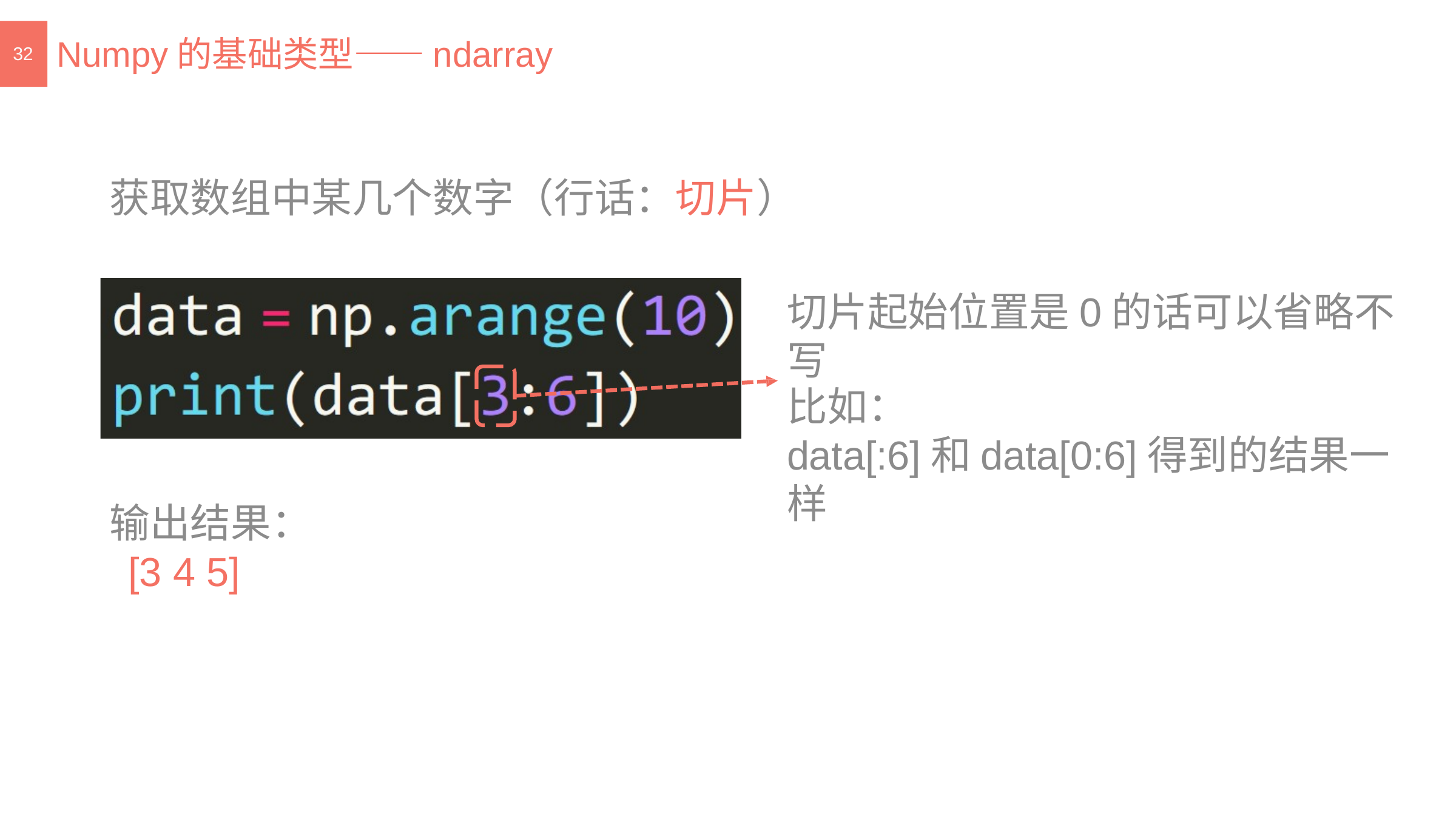

# Numpy的基础类型——ndarray
32
获取数组中某几个数字（行话：切片）

切片起始位置是0的话可以省略不写

比如：
data[:6]和data[0:6]得到的结果一 样
输出结果：  [3 4 5]